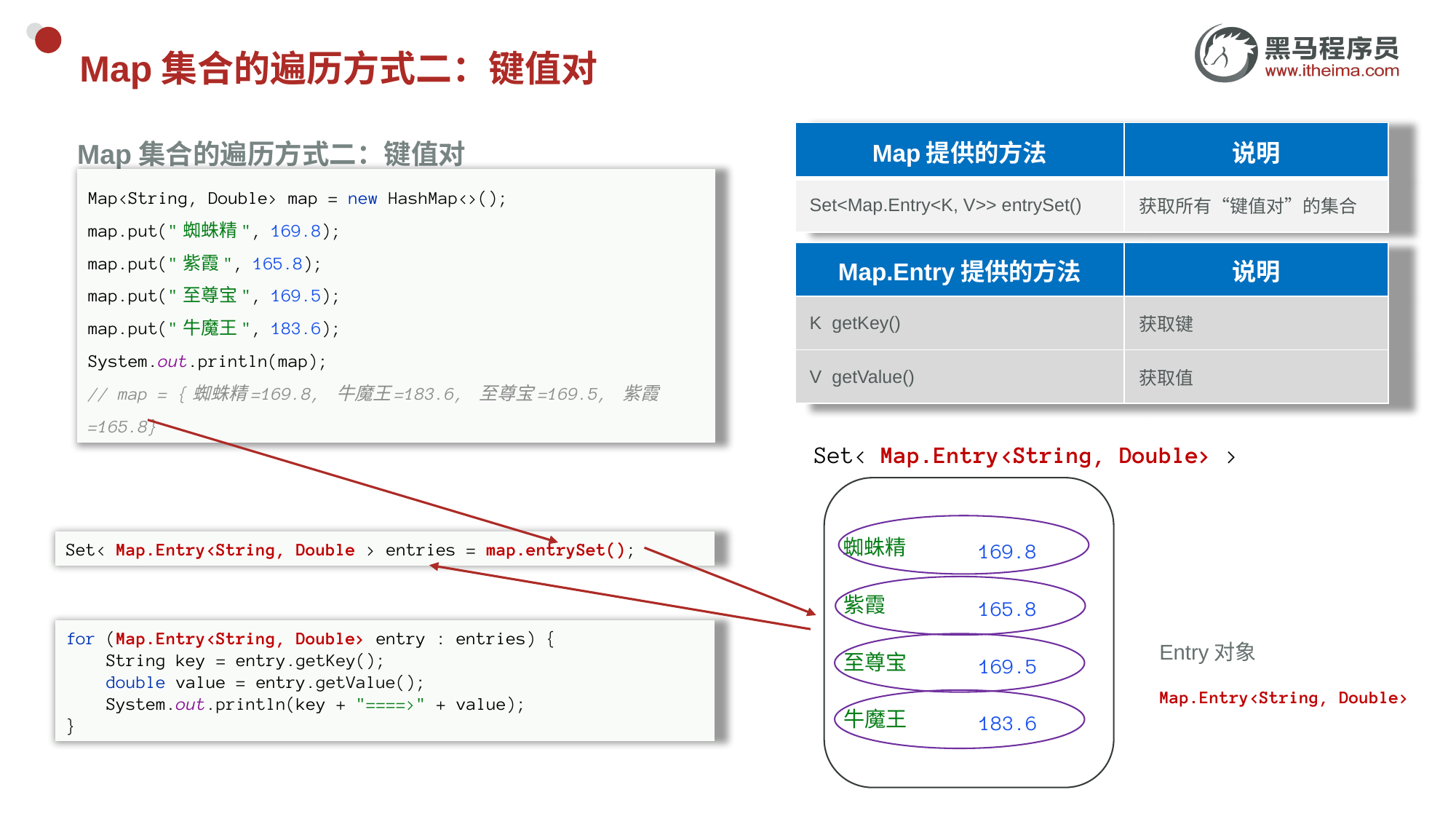

# Map集合的遍历方式二：键值对
Map集合的遍历方式二：键值对
| Map提供的方法 | 说明 |
| --- | --- |
| Set<Map.Entry<K, V>> entrySet() | 获取所有“键值对”的集合 |
Map<String, Double> map = new HashMap<>();
map.put("蜘蛛精", 169.8);
map.put("紫霞", 165.8);
map.put("至尊宝", 169.5);
map.put("牛魔王", 183.6);
System.out.println(map);
// map = {蜘蛛精=169.8, 牛魔王=183.6, 至尊宝=169.5, 紫霞=165.8}
键值对
| Map.Entry提供的方法 | 说明 |
| --- | --- |
| K getKey() | 获取键 |
| V getValue() | 获取值 |
Set< Map.Entry<String, Double> >

169.8
蜘蛛精
Set< Map.Entry<String, Double > entries = map.entrySet();

165.8
紫霞
for (Map.Entry<String, Double> entry : entries) {
    String key = entry.getKey();
    double value = entry.getValue();
    System.out.println(key + "====>" + value);
}

Entry对象
169.5
至尊宝
Map.Entry<String, Double>

183.6
牛魔王